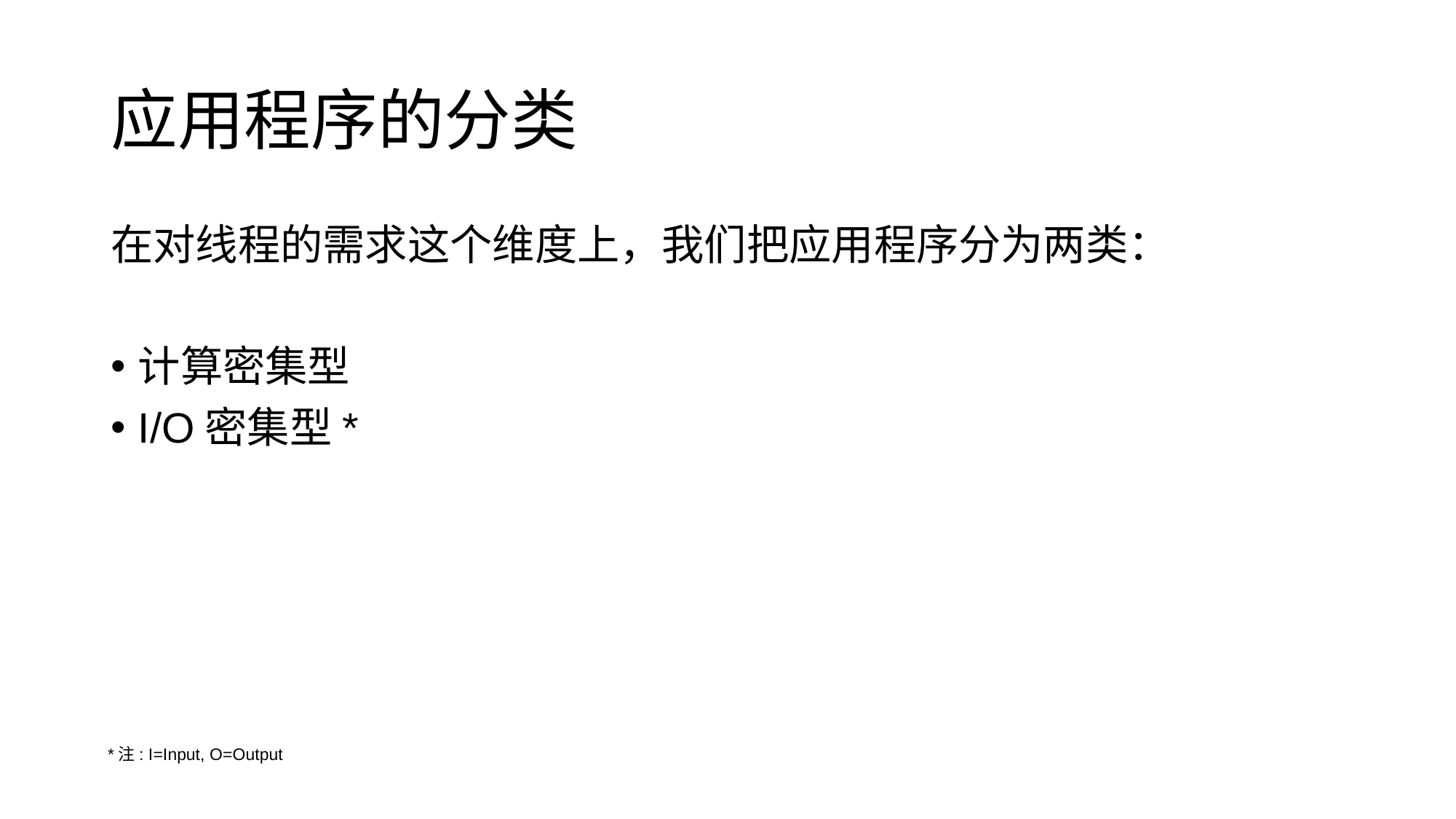

# 应用程序的分类
在对线程的需求这个维度上，我们把应用程序分为两类：

计算密集型
I/O密集型*
*注: I=Input, O=Output